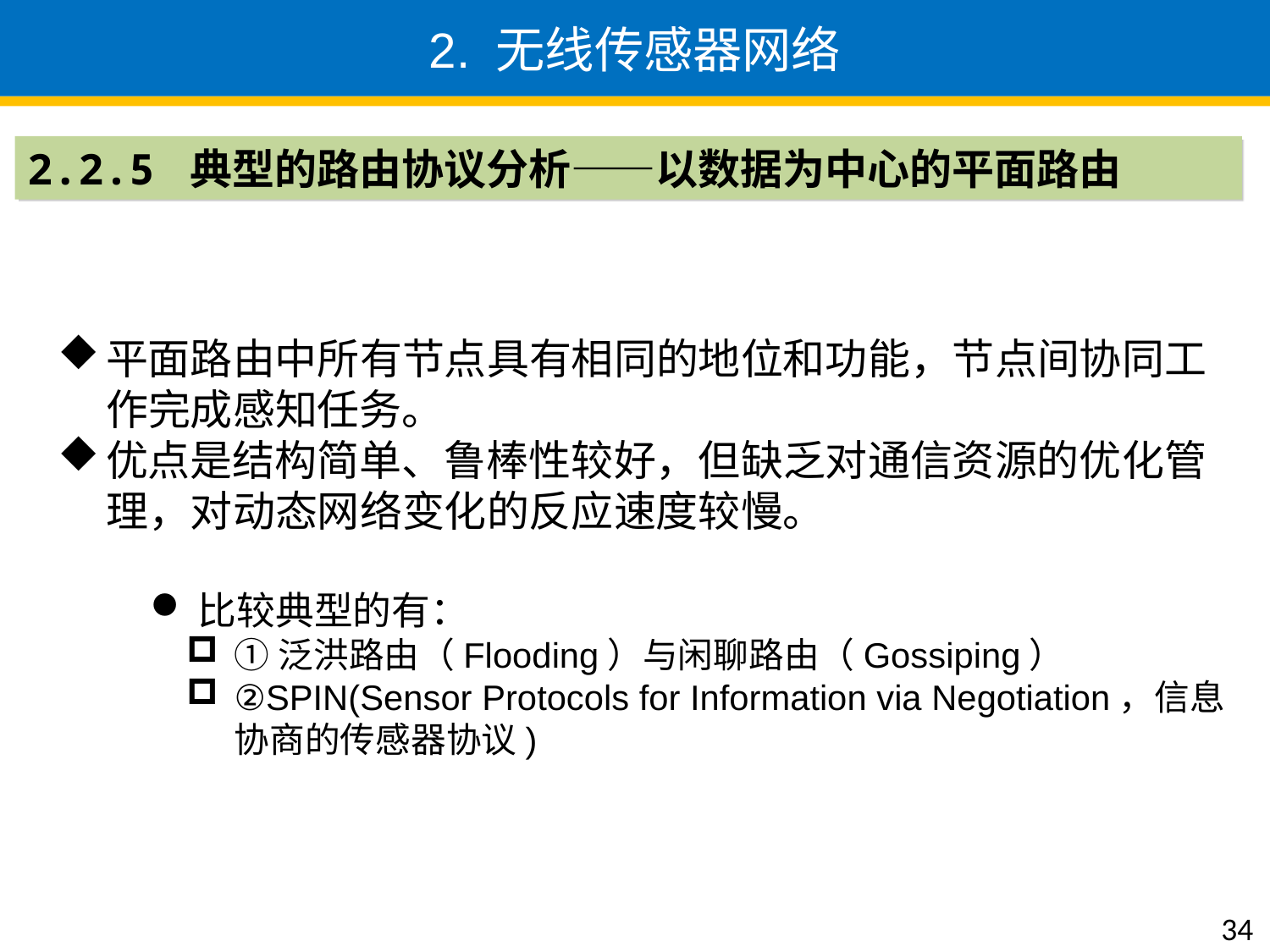

2. 无线传感器网络
2.2.5 典型的路由协议分析——以数据为中心的平面路由
平面路由中所有节点具有相同的地位和功能，节点间协同工作完成感知任务。
优点是结构简单、鲁棒性较好，但缺乏对通信资源的优化管理，对动态网络变化的反应速度较慢。

比较典型的有：
①泛洪路由（Flooding）与闲聊路由（Gossiping）
②SPIN(Sensor Protocols for Information via Negotiation，信息协商的传感器协议)
34